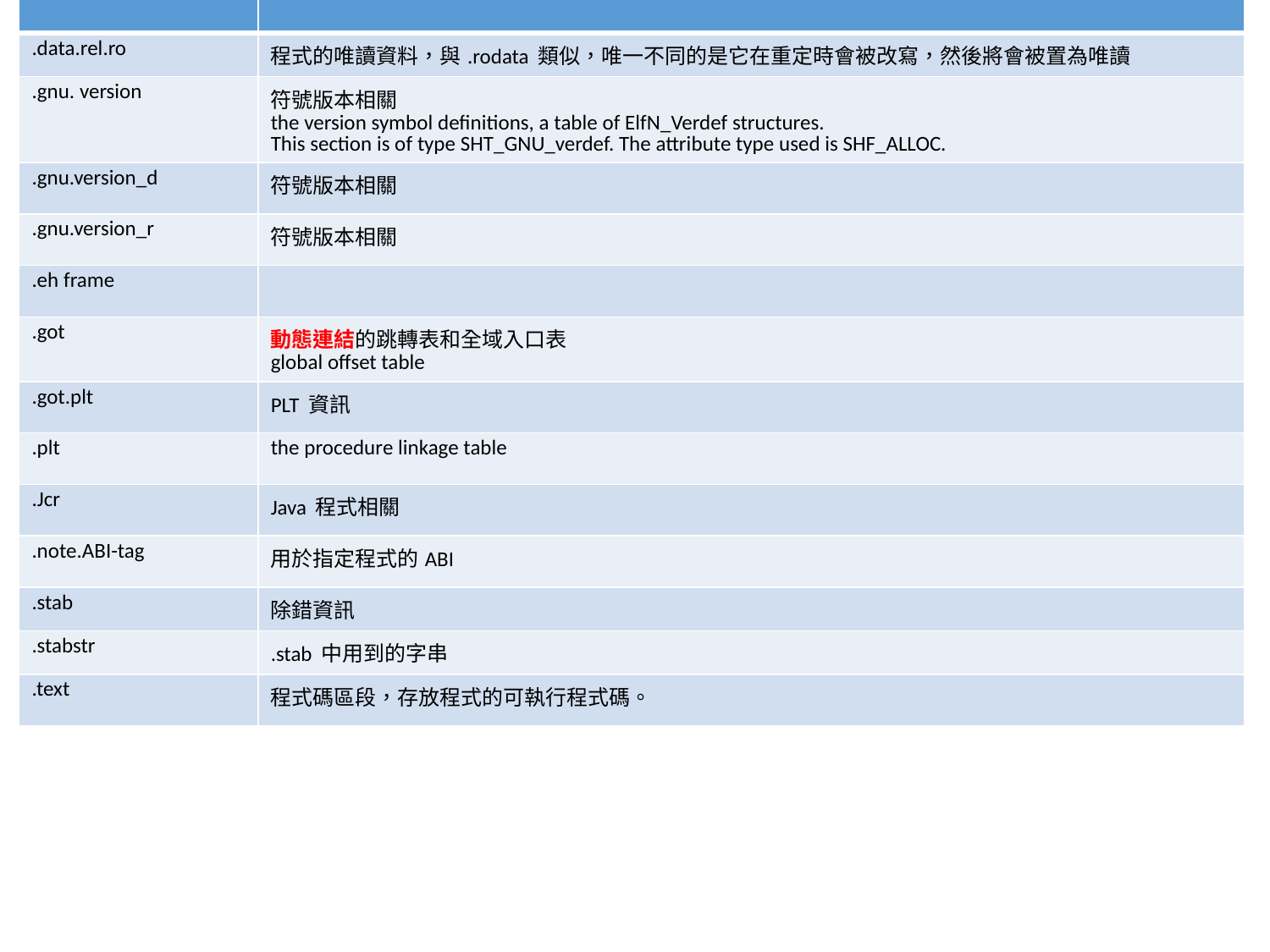

|  |  |
| --- | --- |
| .data.rel.ro | 程式的唯讀資料，與.rodata 類似，唯一不同的是它在重定時會被改寫，然後將會被置為唯讀 |
| .gnu. version | 符號版本相關 the version symbol definitions, a table of ElfN\_Verdef structures. This section is of type SHT\_GNU\_verdef. The attribute type used is SHF\_ALLOC. |
| .gnu.version\_d | 符號版本相關 |
| .gnu.version\_r | 符號版本相關 |
| .eh frame |  |
| .got | 動態連結的跳轉表和全域入口表 global offset table |
| .got.plt | PLT 資訊 |
| .plt | the procedure linkage table |
| .Jcr | Java 程式相關 |
| .note.ABI-tag | 用於指定程式的ABI |
| .stab | 除錯資訊 |
| .stabstr | .stab 中用到的字串 |
| .text | 程式碼區段，存放程式的可執行程式碼。 |